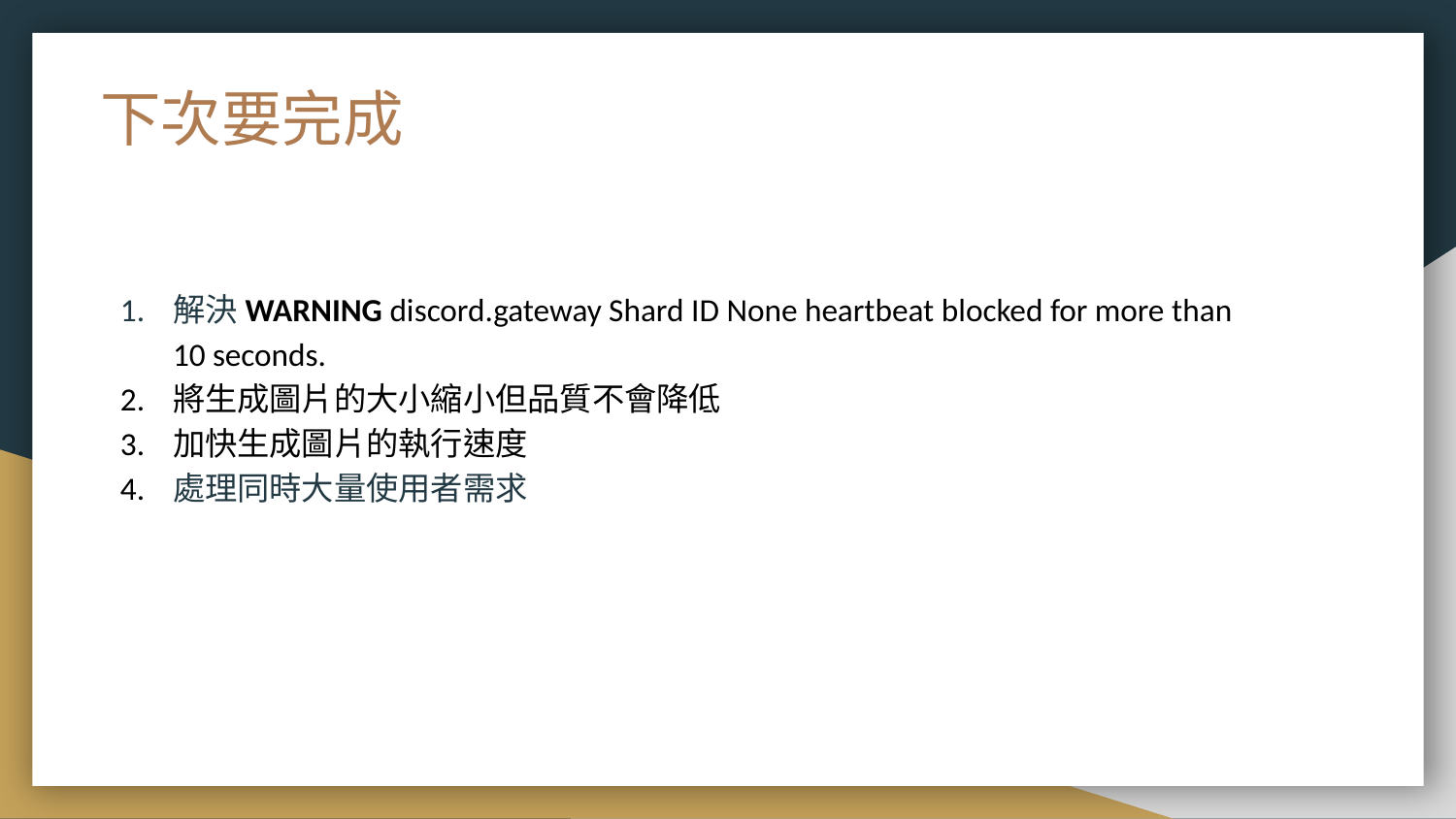

# 下次要完成

解決WARNING discord.gateway Shard ID None heartbeat blocked for more than 10 seconds.
將生成圖片的大小縮小但品質不會降低
加快生成圖片的執行速度
處理同時大量使用者需求